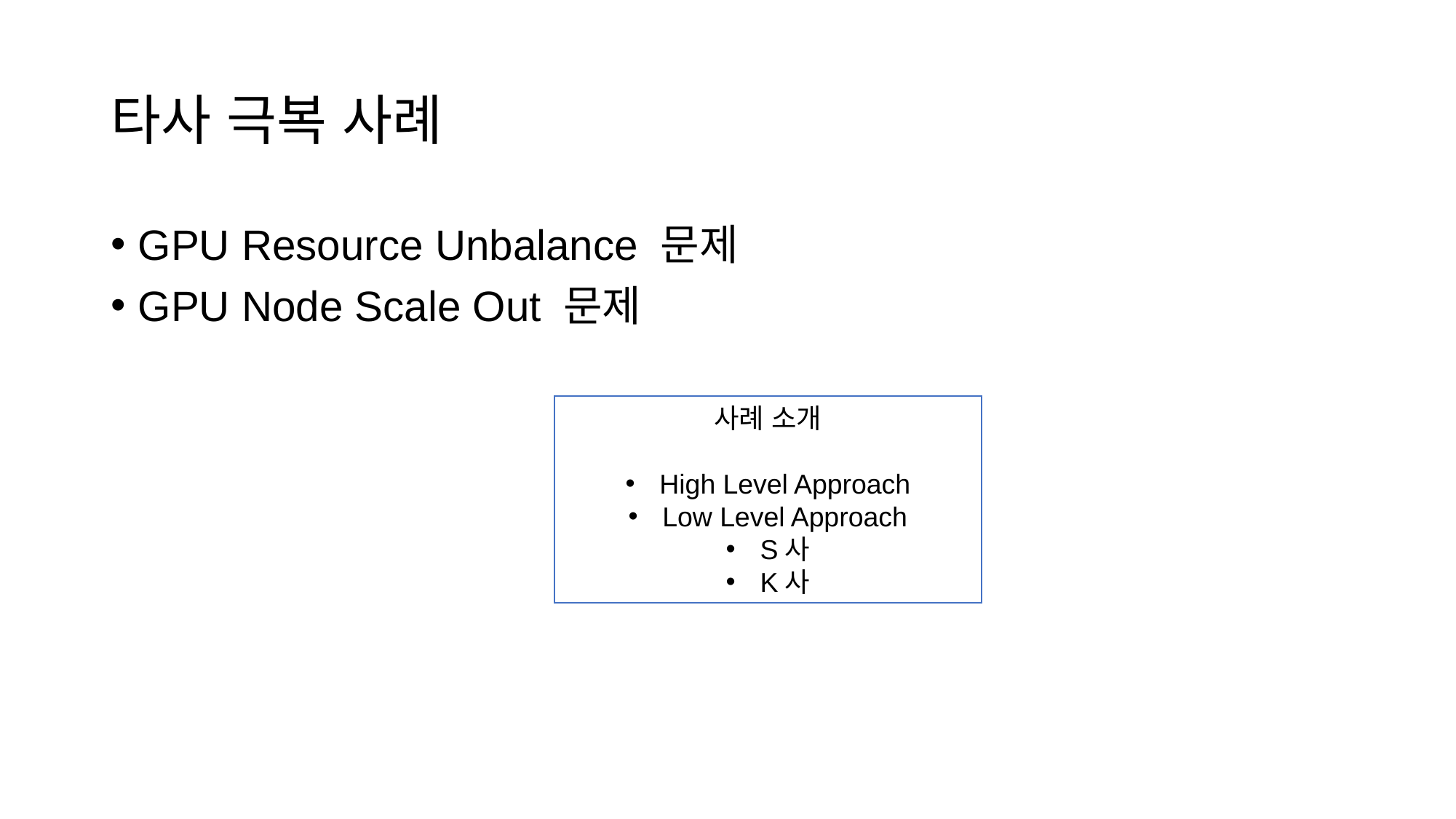

# 타사 극복 사례
GPU Resource Unbalance 문제
GPU Node Scale Out 문제
사례 소개

High Level Approach
Low Level Approach
S사
K사